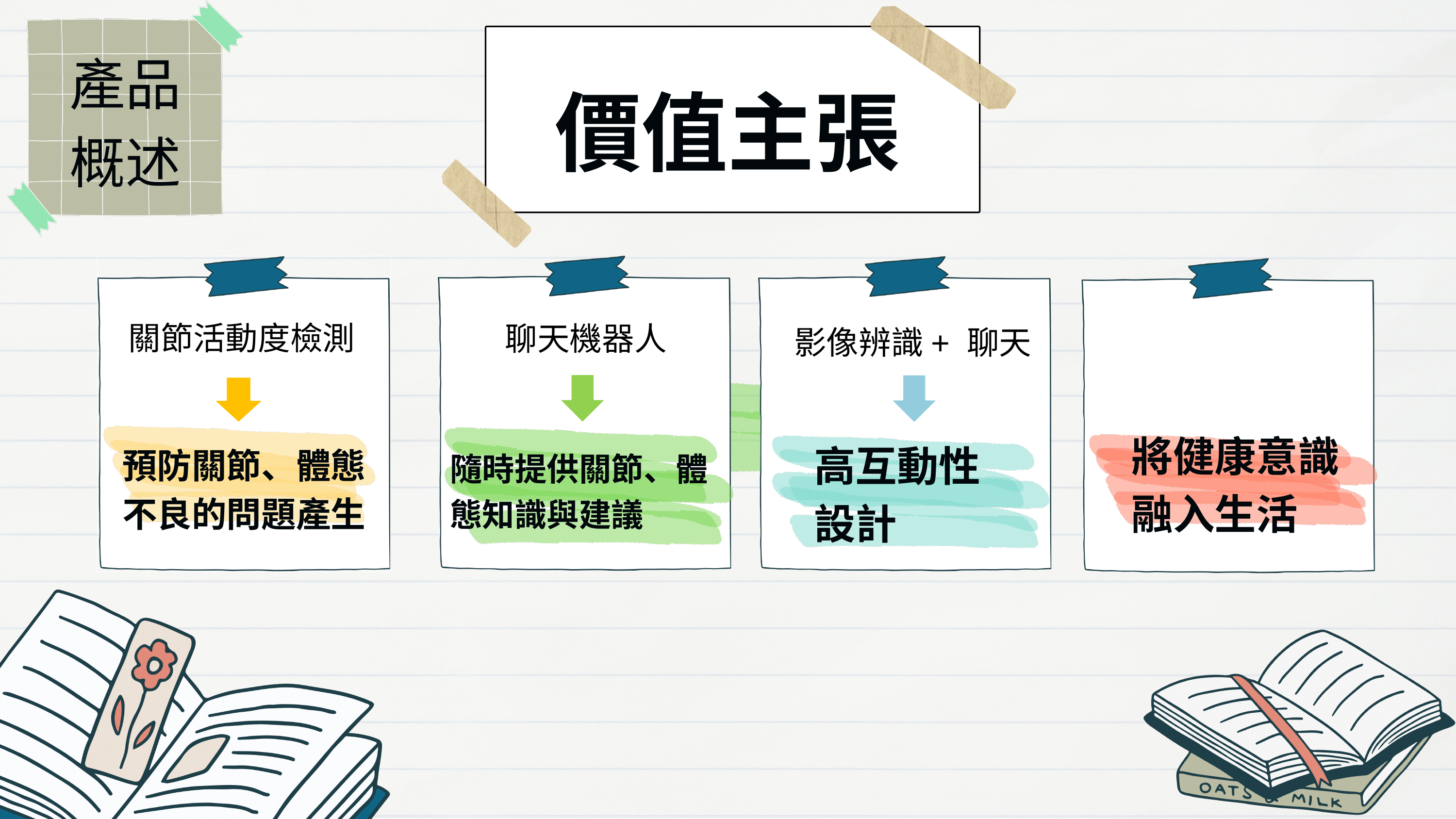

產品概述
價值主張

關節活動度檢測
聊天機器人
影像辨識+ 聊天

將健康意識融入生活

高互動性設計

預防關節、體態不良的問題產生
隨時提供關節、體態知識與建議